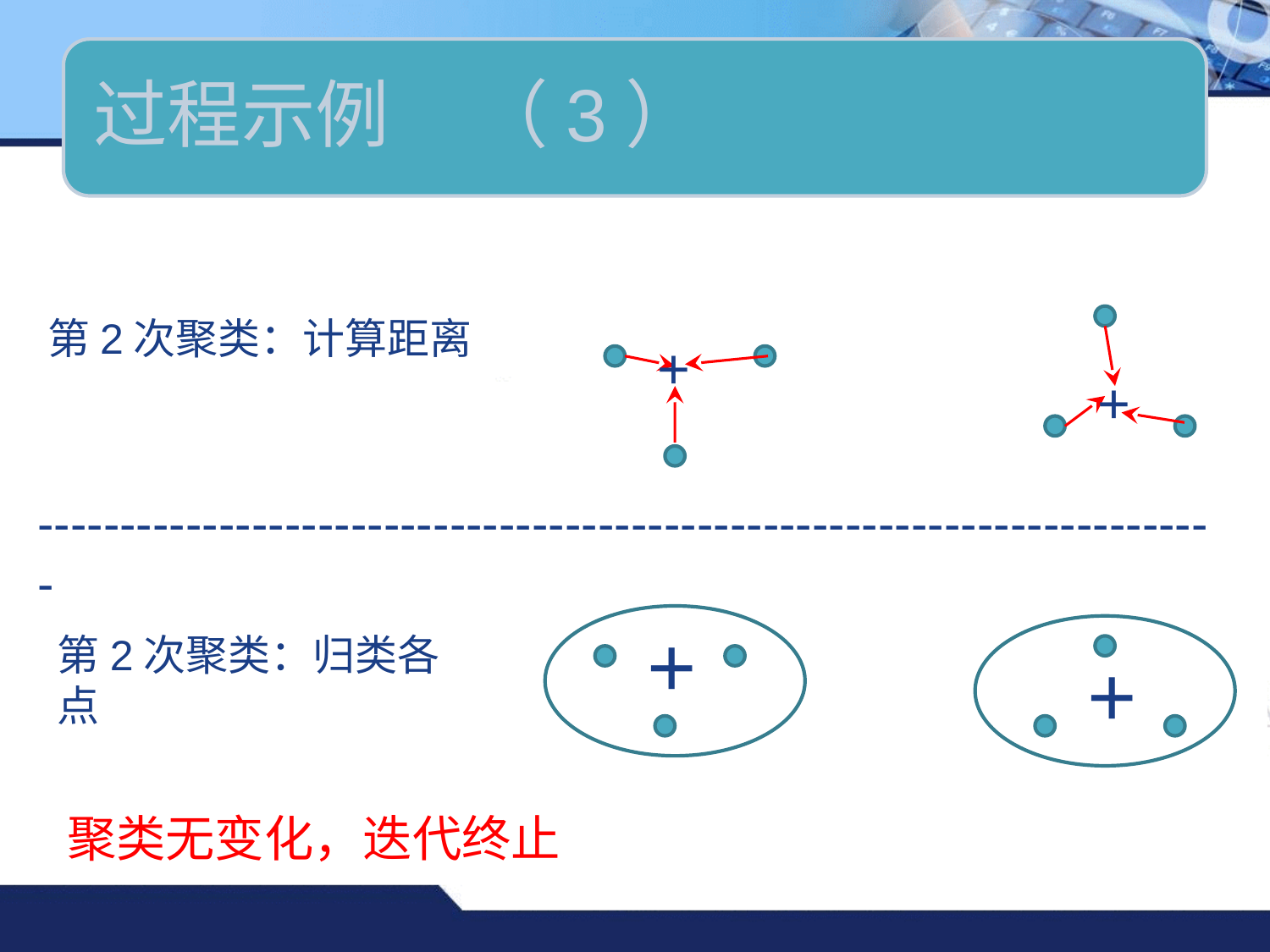

过程示例	（3）
第2次聚类：计算距离

+

+

------------------------------------------------------------------------

+

第2次聚类：归类各点
+

聚类无变化，迭代终止